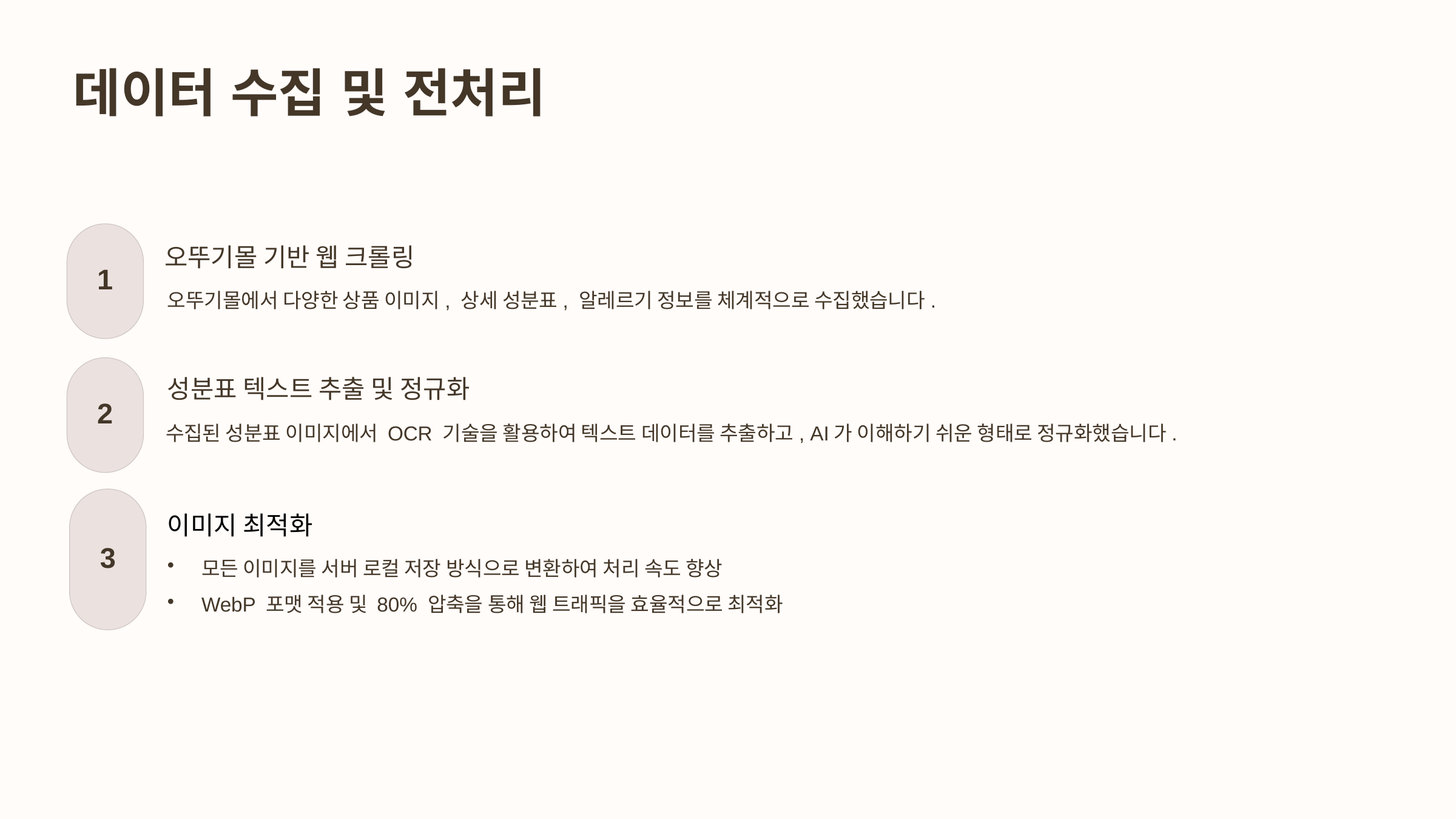

데이터 수집 및 전처리

오뚜기몰 기반 웹 크롤링
1
오뚜기몰에서 다양한 상품 이미지, 상세 성분표, 알레르기 정보를 체계적으로 수집했습니다.

성분표 텍스트 추출 및 정규화
2
수집된 성분표 이미지에서 OCR 기술을 활용하여 텍스트 데이터를 추출하고, AI가 이해하기 쉬운 형태로 정규화했습니다.

이미지 최적화
3
모든 이미지를 서버 로컬 저장 방식으로 변환하여 처리 속도 향상
WebP 포맷 적용 및 80% 압축을 통해 웹 트래픽을 효율적으로 최적화